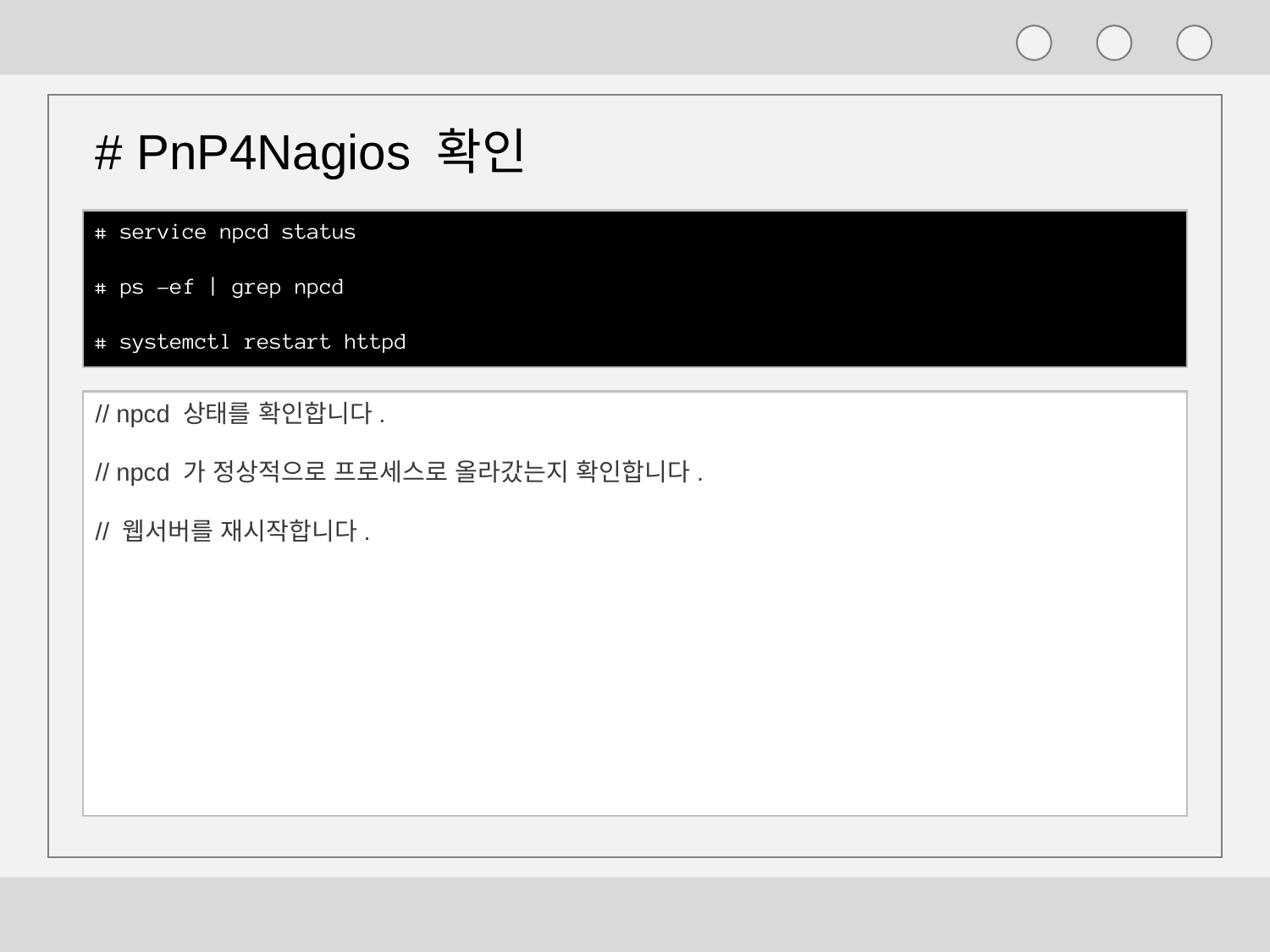

# PnP4Nagios 확인
# service npcd status

# ps –ef | grep npcd

# systemctl restart httpd
// npcd 상태를 확인합니다.

// npcd 가 정상적으로 프로세스로 올라갔는지 확인합니다.

// 웹서버를 재시작합니다.